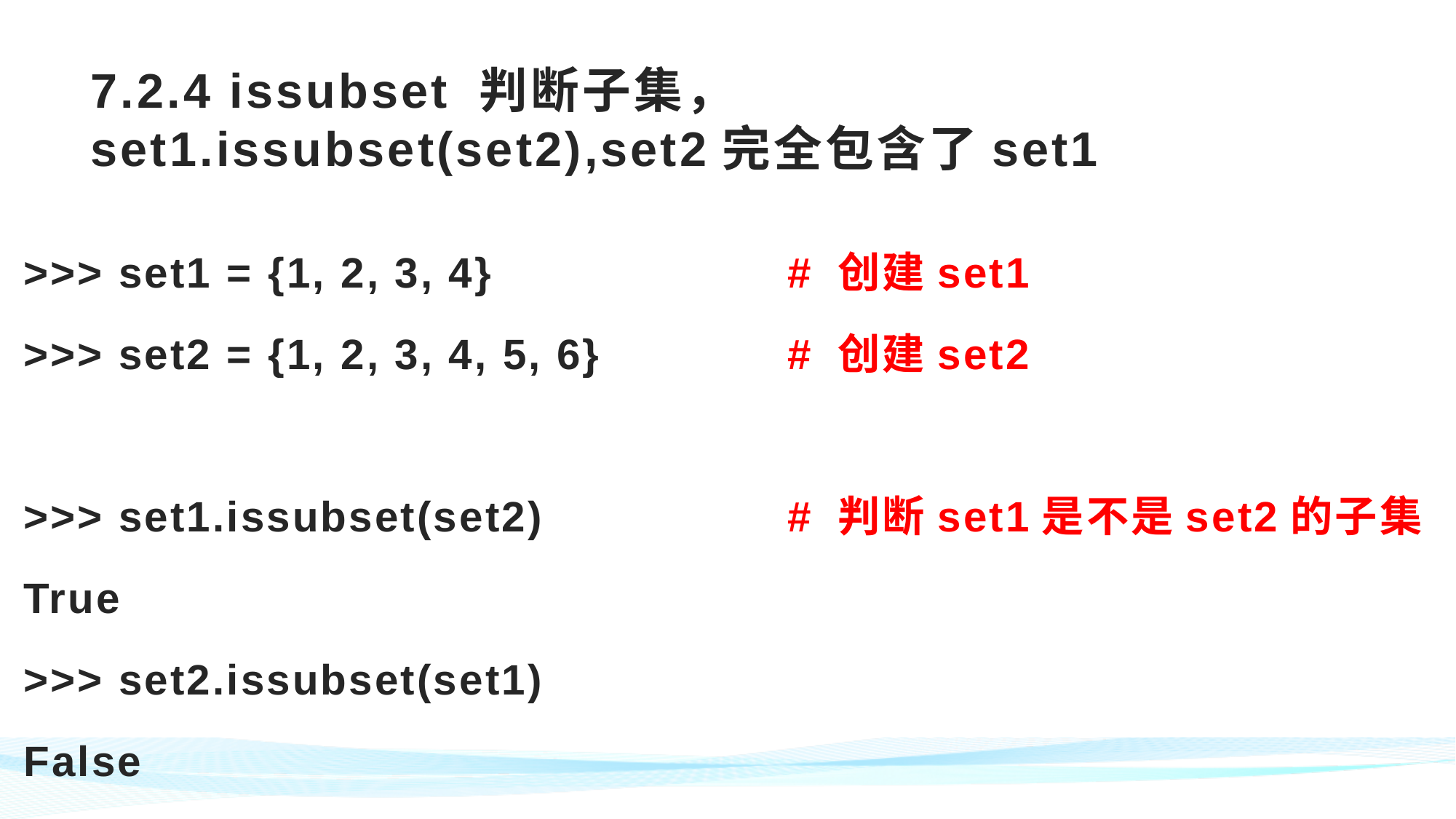

7.2.4 issubset 判断子集，
set1.issubset(set2),set2完全包含了set1
>>> set1 = {1, 2, 3, 4}                  	# 创建set1
>>> set2 = {1, 2, 3, 4, 5, 6}          	# 创建set2

>>> set1.issubset(set2)              	# 判断set1是不是set2的子集
True
>>> set2.issubset(set1)
False

95